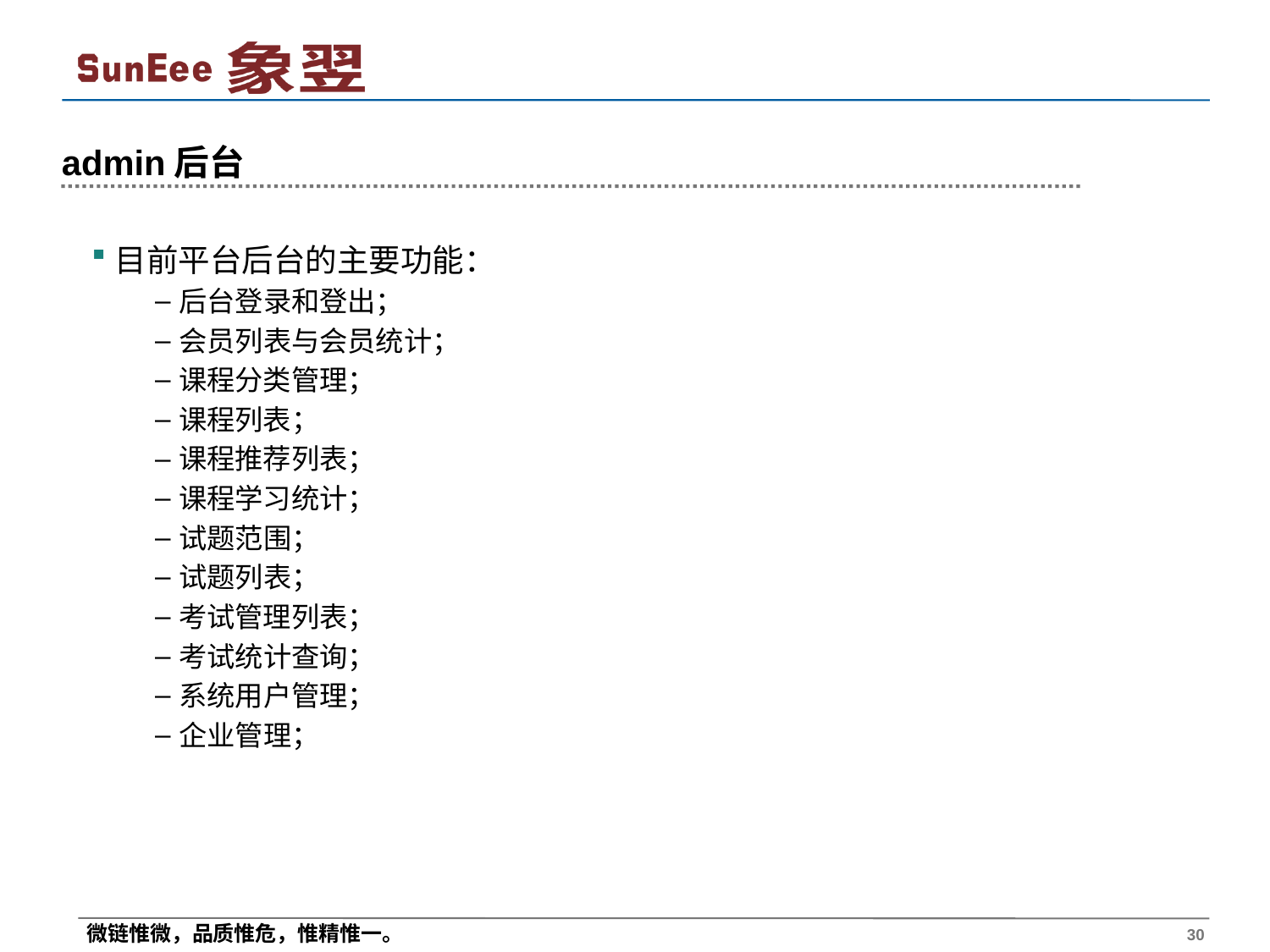

# admin后台
目前平台后台的主要功能：
后台登录和登出；
会员列表与会员统计；
课程分类管理；
课程列表；
课程推荐列表；
课程学习统计；
试题范围；
试题列表；
考试管理列表；
考试统计查询；
系统用户管理；
企业管理；
 30